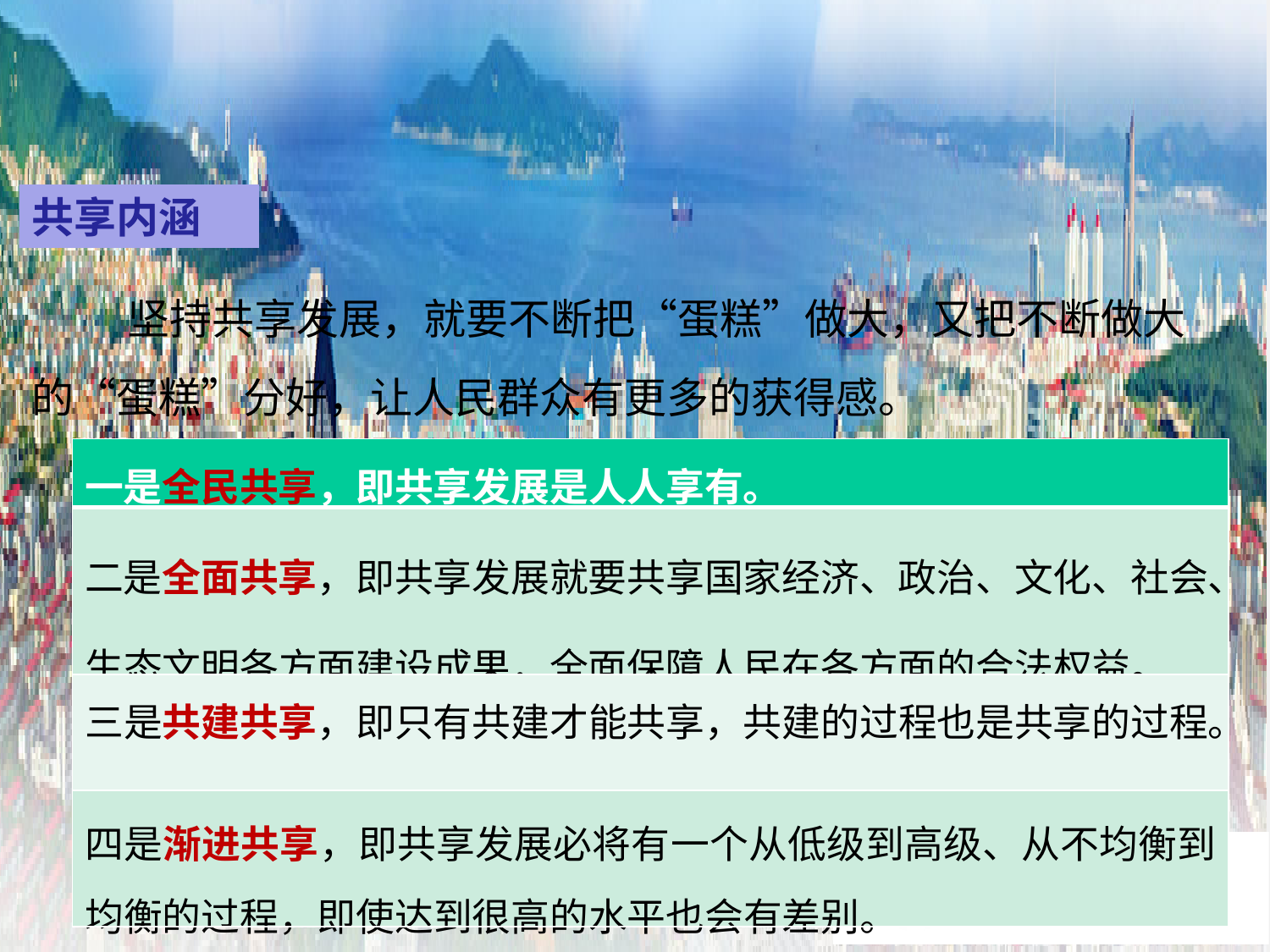

共享内涵
         坚持共享发展，就要不断把“蛋糕”做大，又把不断做大的“蛋糕”分好，让人民群众有更多的获得感。
| 一是全民共享，即共享发展是人人享有。 |
| --- |
| 二是全面共享，即共享发展就要共享国家经济、政治、文化、社会、生态文明各方面建设成果，全面保障人民在各方面的合法权益。 |
| 三是共建共享，即只有共建才能共享，共建的过程也是共享的过程。 |
| 四是渐进共享，即共享发展必将有一个从低级到高级、从不均衡到均衡的过程，即使达到很高的水平也会有差别。 |